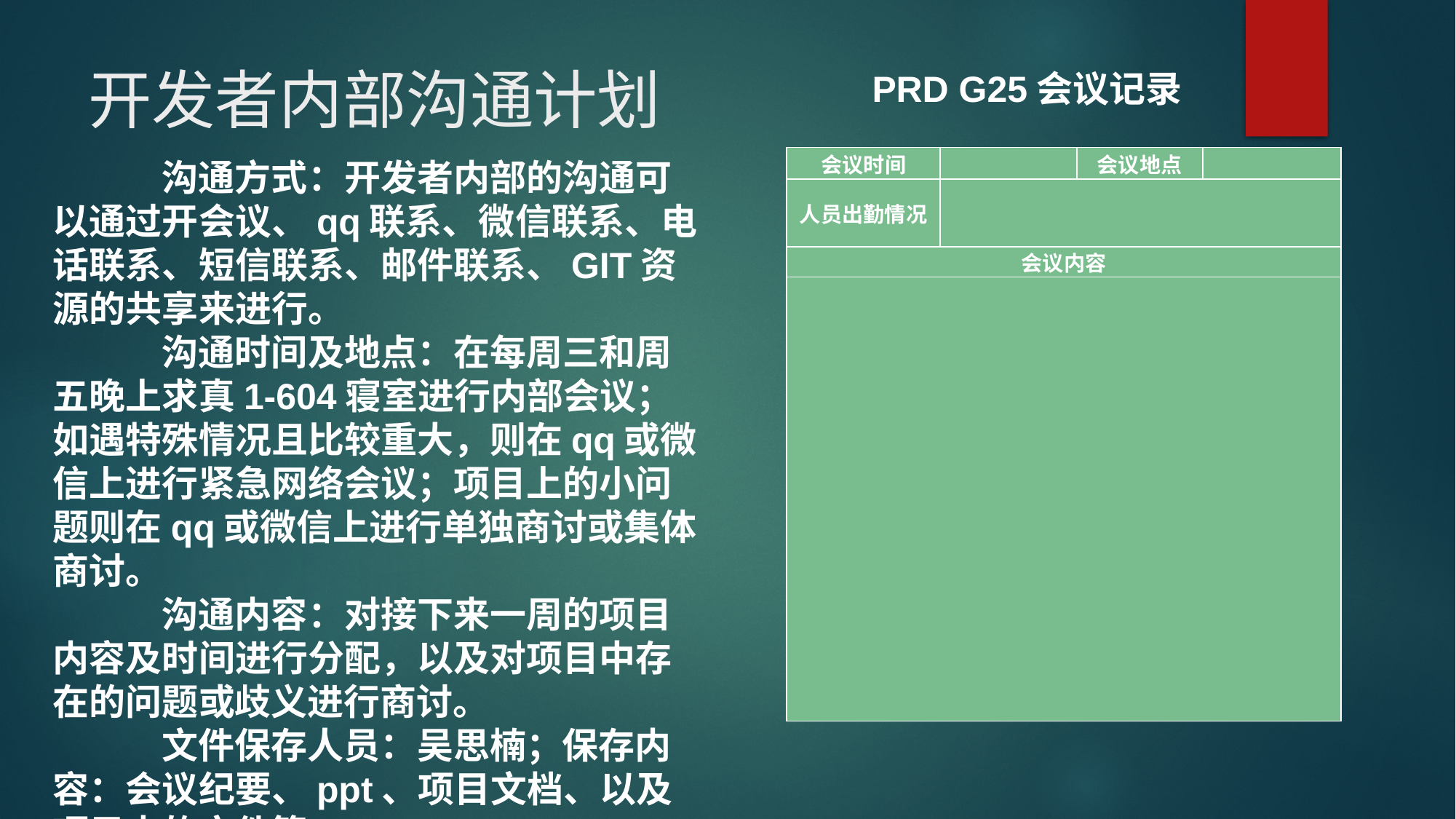

# 开发者内部沟通计划
PRD G25会议记录

| 会议时间 |  | 会议地点 |  |
| --- | --- | --- | --- |
| 人员出勤情况 |  |  |  |
| 会议内容 |  |  |  |
|  |  |  |  |
	沟通方式：开发者内部的沟通可以通过开会议、qq联系、微信联系、电话联系、短信联系、邮件联系、GIT资源的共享来进行。
	沟通时间及地点：在每周三和周五晚上求真1-604寝室进行内部会议；如遇特殊情况且比较重大，则在qq或微信上进行紧急网络会议；项目上的小问题则在qq或微信上进行单独商讨或集体商讨。
	沟通内容：对接下来一周的项目内容及时间进行分配，以及对项目中存在的问题或歧义进行商讨。
	文件保存人员：吴思楠；保存内容：会议纪要、ppt、项目文档、以及项目中的文件等。